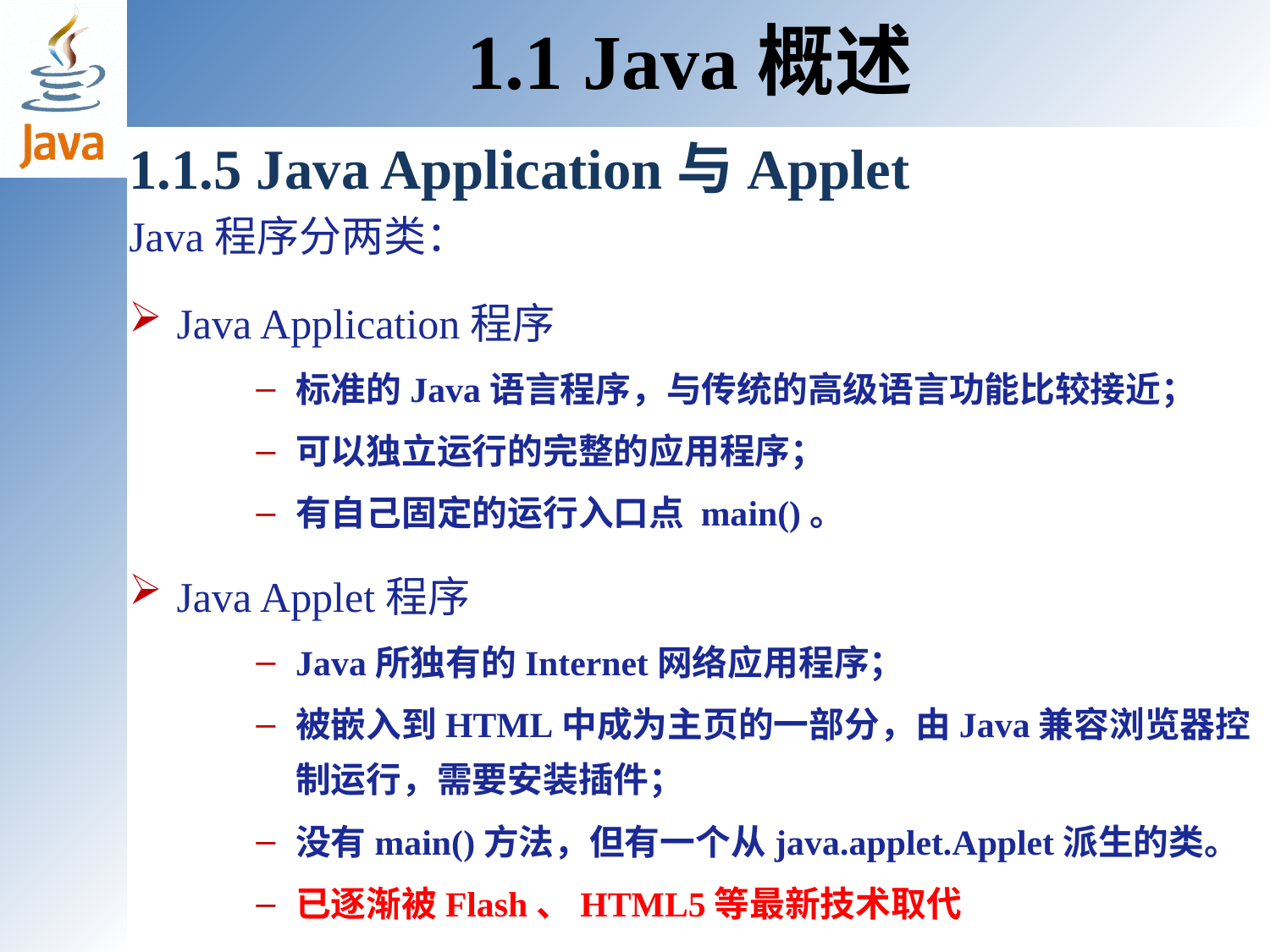

1.1 Java概述
# 1.1.5 Java Application与Applet
Java程序分两类：
Java Application程序
标准的Java语言程序，与传统的高级语言功能比较接近；
可以独立运行的完整的应用程序；
有自己固定的运行入口点 main()。
Java Applet程序
Java所独有的Internet网络应用程序；
被嵌入到HTML中成为主页的一部分，由Java兼容浏览器控制运行，需要安装插件；
没有main()方法，但有一个从java.applet.Applet派生的类。
已逐渐被Flash、HTML5等最新技术取代
41